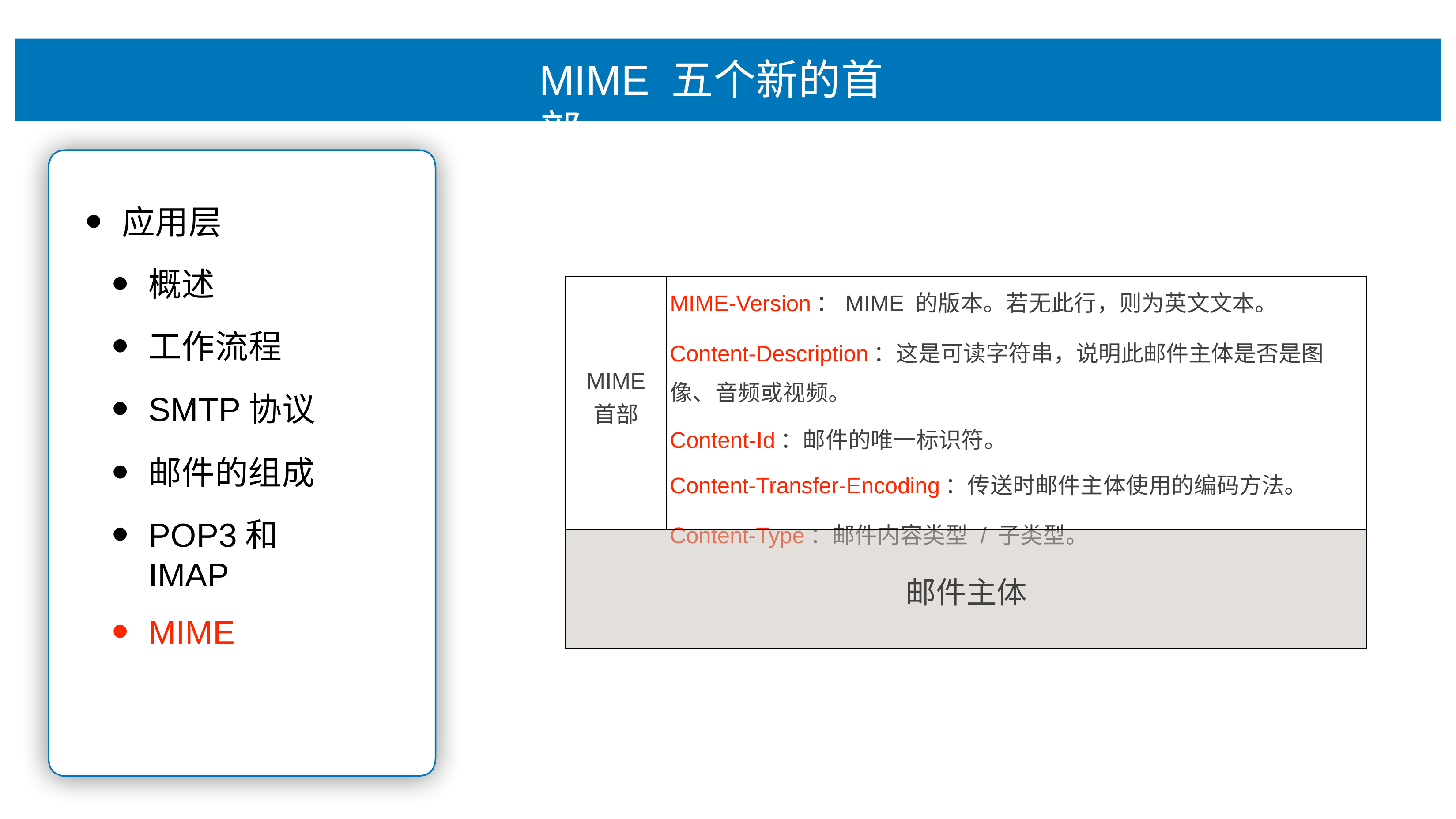

# MIME 五个新的⾸部

应⽤层
概述
⼯作流程
SMTP协议
邮件的组成
POP3和IMAP
MIME
| MIME ⾸部 | MIME-Version：MIME 的版本。若⽆此⾏，则为英⽂⽂本。 Content-Description：这是可读字符串，说明此邮件主体是否是图 像、⾳频或视频。 Content-Id：邮件的唯⼀标识符。 Content-Transfer-Encoding：传送时邮件主体使⽤的编码⽅法。 Content-Type：邮件内容类型 / ⼦类型。 |
| --- | --- |
| 邮件主体 |  |